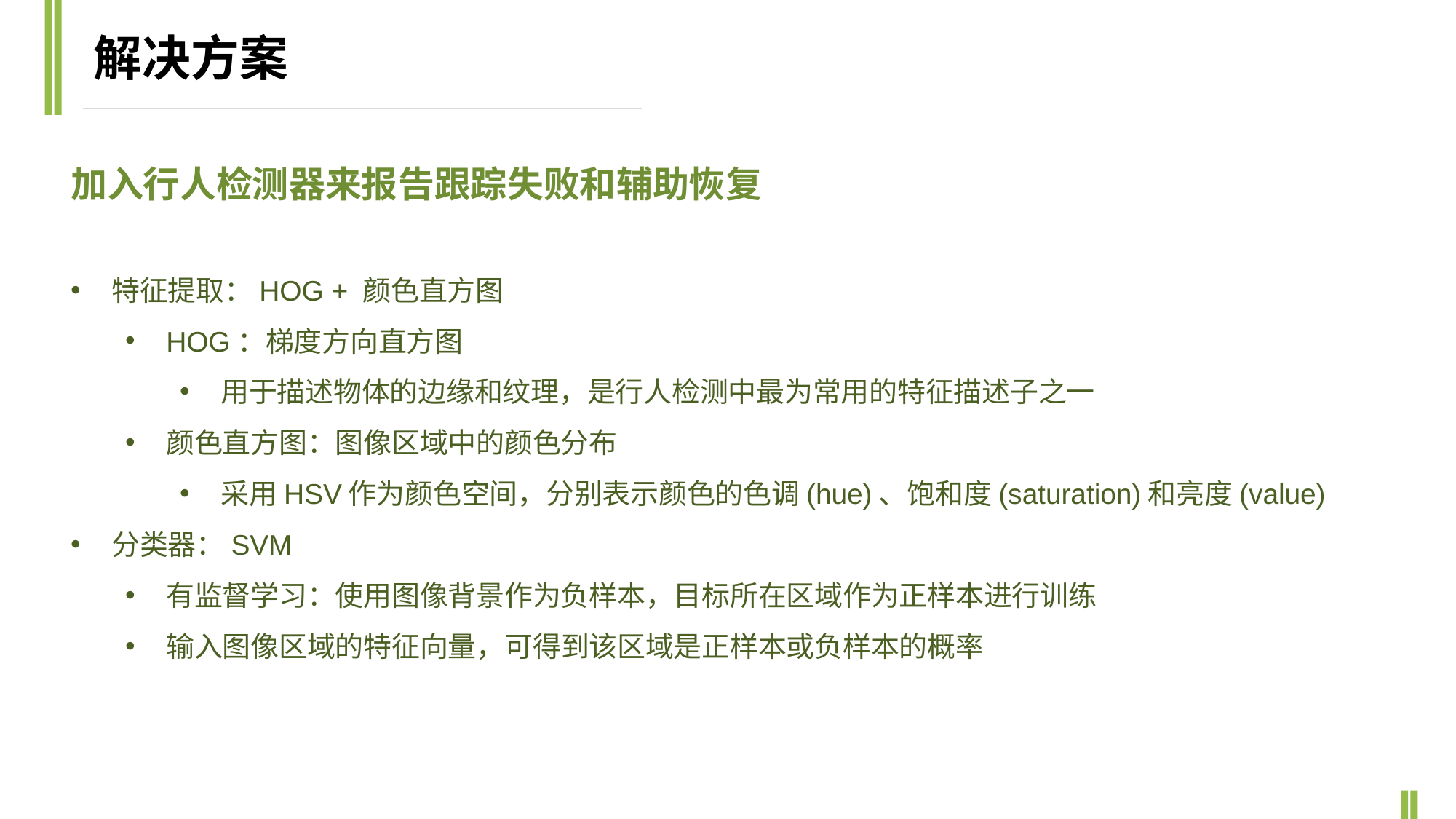

解决方案
加入行人检测器来报告跟踪失败和辅助恢复

特征提取：HOG + 颜色直方图
HOG：梯度方向直方图
用于描述物体的边缘和纹理，是行人检测中最为常用的特征描述子之一
颜色直方图：图像区域中的颜色分布
采用HSV作为颜色空间，分别表示颜色的色调(hue)、饱和度(saturation)和亮度(value)
分类器：SVM
有监督学习：使用图像背景作为负样本，目标所在区域作为正样本进行训练
输入图像区域的特征向量，可得到该区域是正样本或负样本的概率